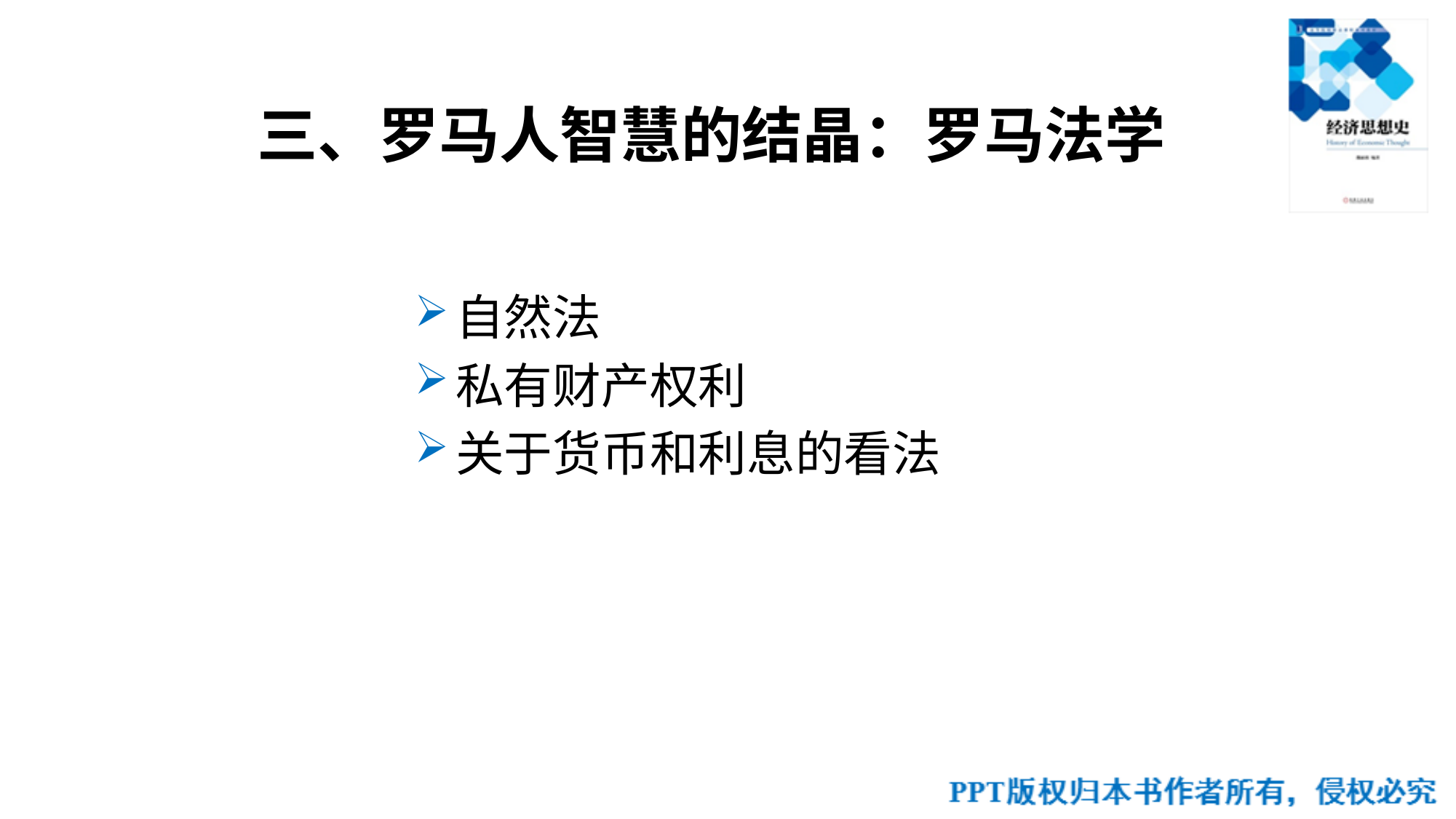

# 三、罗马人智慧的结晶：罗马法学
自然法
私有财产权利
关于货币和利息的看法
23